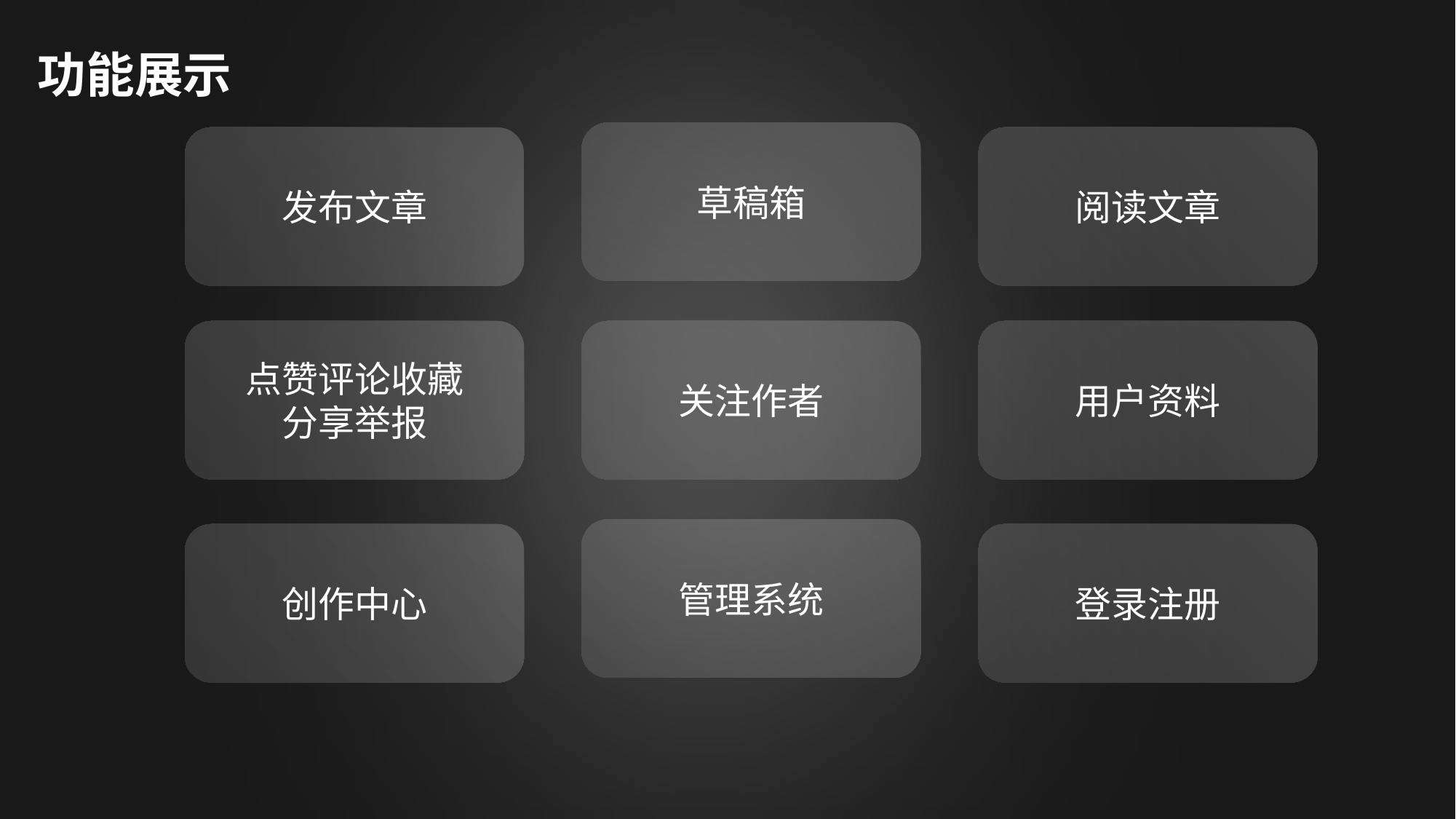

# 功能展示
草稿箱
发布文章
阅读文章
点赞评论收藏
分享举报

用户资料
关注作者
管理系统
创作中心
登录注册